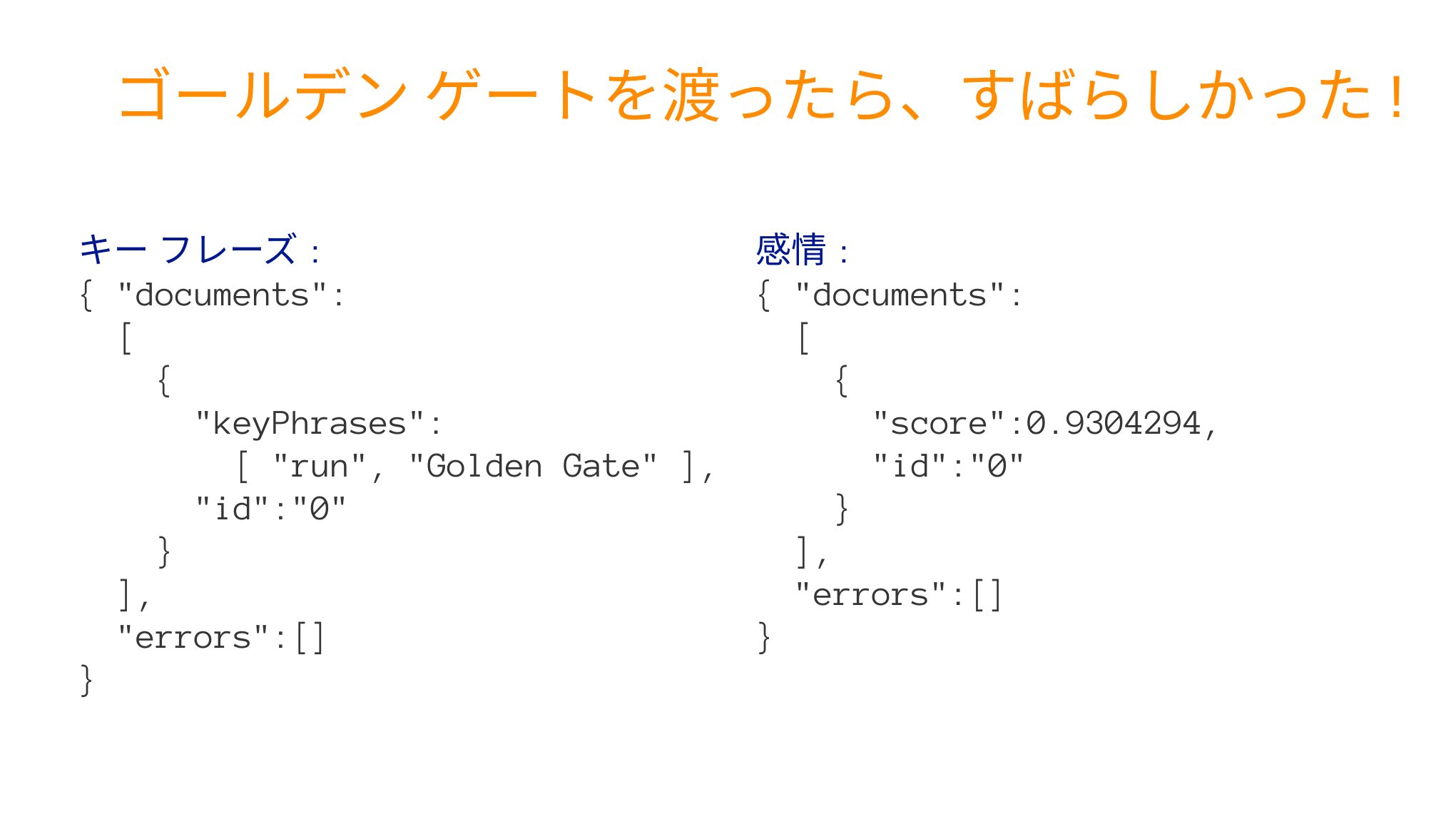

ゴールデン ゲートを渡ったら、すばらしかった!
キー フレーズ:
{ "documents":
  [
    {
      "keyPhrases":
        [ "run", "Golden Gate" ],
      "id":"0"
    }
  ],
  "errors":[]
}
感情:
{ "documents":
  [
    {
      "score":0.9304294,
      "id":"0"
    }
  ],
  "errors":[]
}